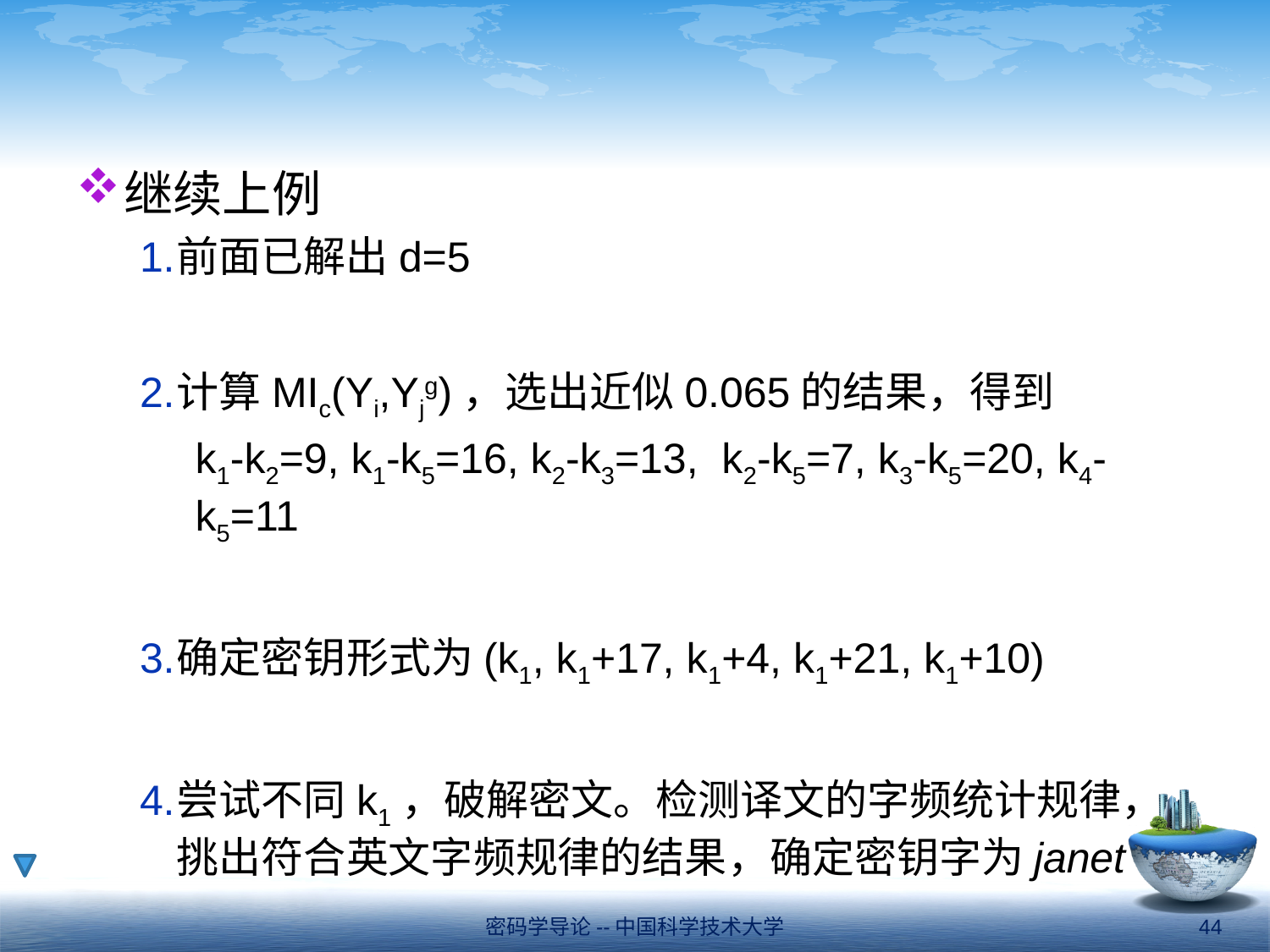

#
继续上例
前面已解出d=5

计算MIc(Yi,Yjg)，选出近似0.065的结果，得到
k1-k2=9, k1-k5=16, k2-k3=13,  k2-k5=7, k3-k5=20, k4-k5=11

确定密钥形式为(k1, k1+17, k1+4, k1+21, k1+10)

尝试不同k1，破解密文。检测译文的字频统计规律，挑出符合英文字频规律的结果，确定密钥字为janet

密码学导论--中国科学技术大学
44